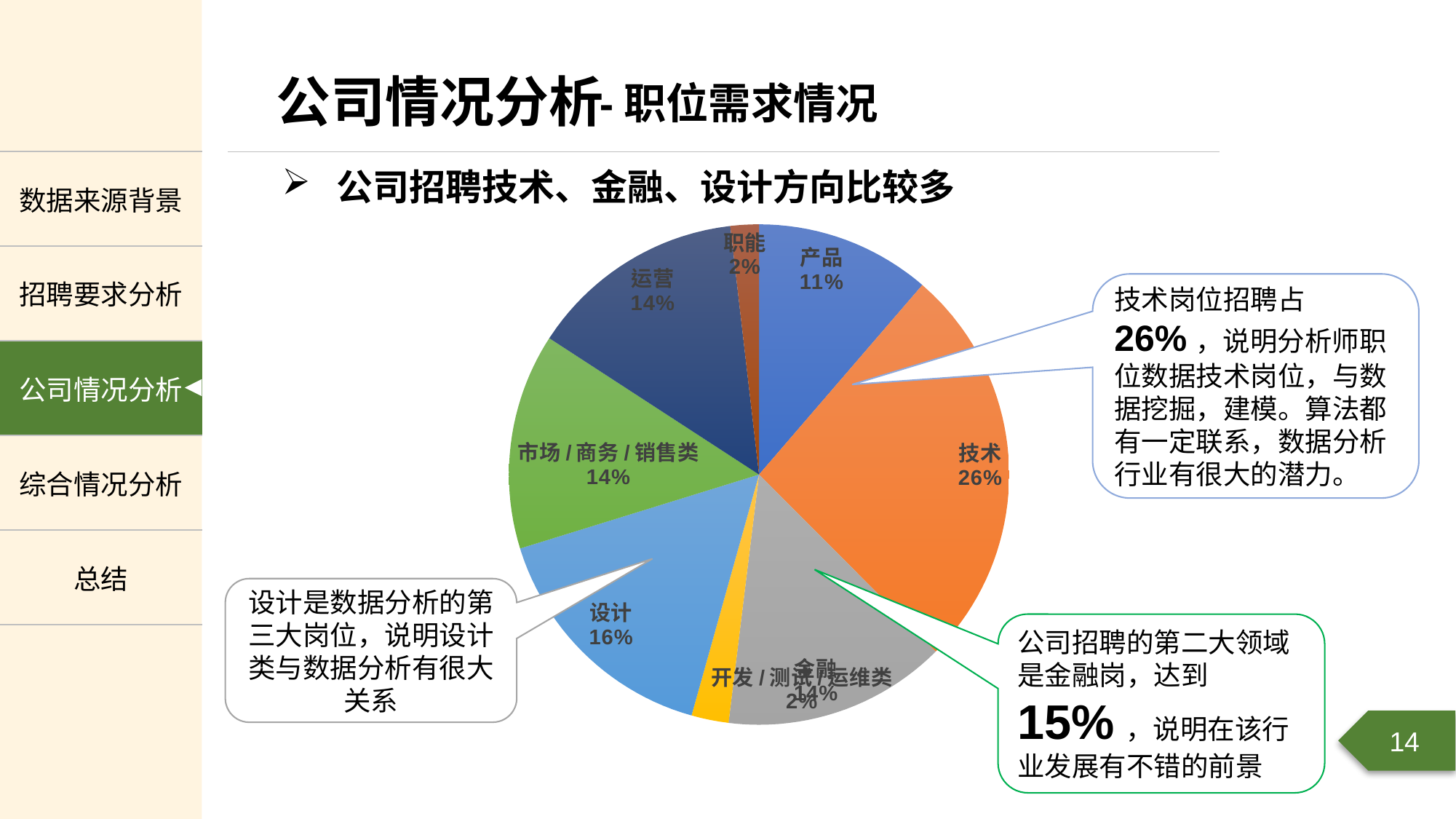

-职位需求情况
公司招聘技术、金融、设计方向比较多

### Chart

| Category |  |
|---|---|
| 产品 | 259.0 |
| 技术 | 599.0 |
| 金融 | 330.0 |
| 开发/测试/运维类 | 55.0 |
| 设计 | 363.0 |
| 市场/商务/销售类 | 319.0 |
| 运营 | 320.0 |
| 职能 | 42.0 |
技术岗位招聘占26%，说明分析师职位数据技术岗位，与数据挖掘，建模。算法都有一定联系，数据分析行业有很大的潜力。
设计是数据分析的第三大岗位，说明设计类与数据分析有很大关系
公司招聘的第二大领域是金融岗，达到15%，说明在该行业发展有不错的前景